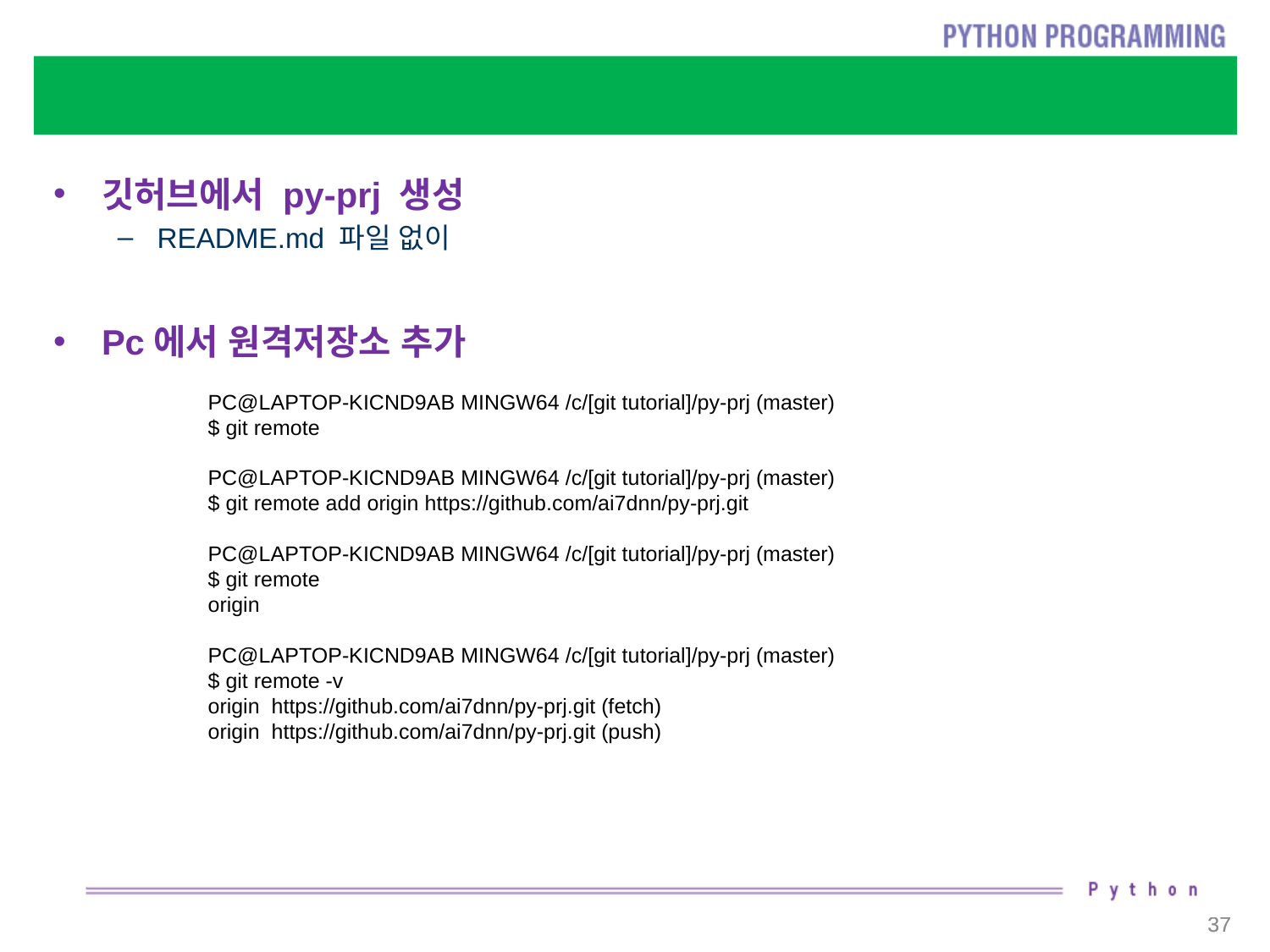

#
깃허브에서 py-prj 생성
README.md 파일 없이

Pc에서 원격저장소 추가
PC@LAPTOP-KICND9AB MINGW64 /c/[git tutorial]/py-prj (master)
$ git remote

PC@LAPTOP-KICND9AB MINGW64 /c/[git tutorial]/py-prj (master)
$ git remote add origin https://github.com/ai7dnn/py-prj.git

PC@LAPTOP-KICND9AB MINGW64 /c/[git tutorial]/py-prj (master)
$ git remote
origin

PC@LAPTOP-KICND9AB MINGW64 /c/[git tutorial]/py-prj (master)
$ git remote -v
origin  https://github.com/ai7dnn/py-prj.git (fetch)
origin  https://github.com/ai7dnn/py-prj.git (push)
37